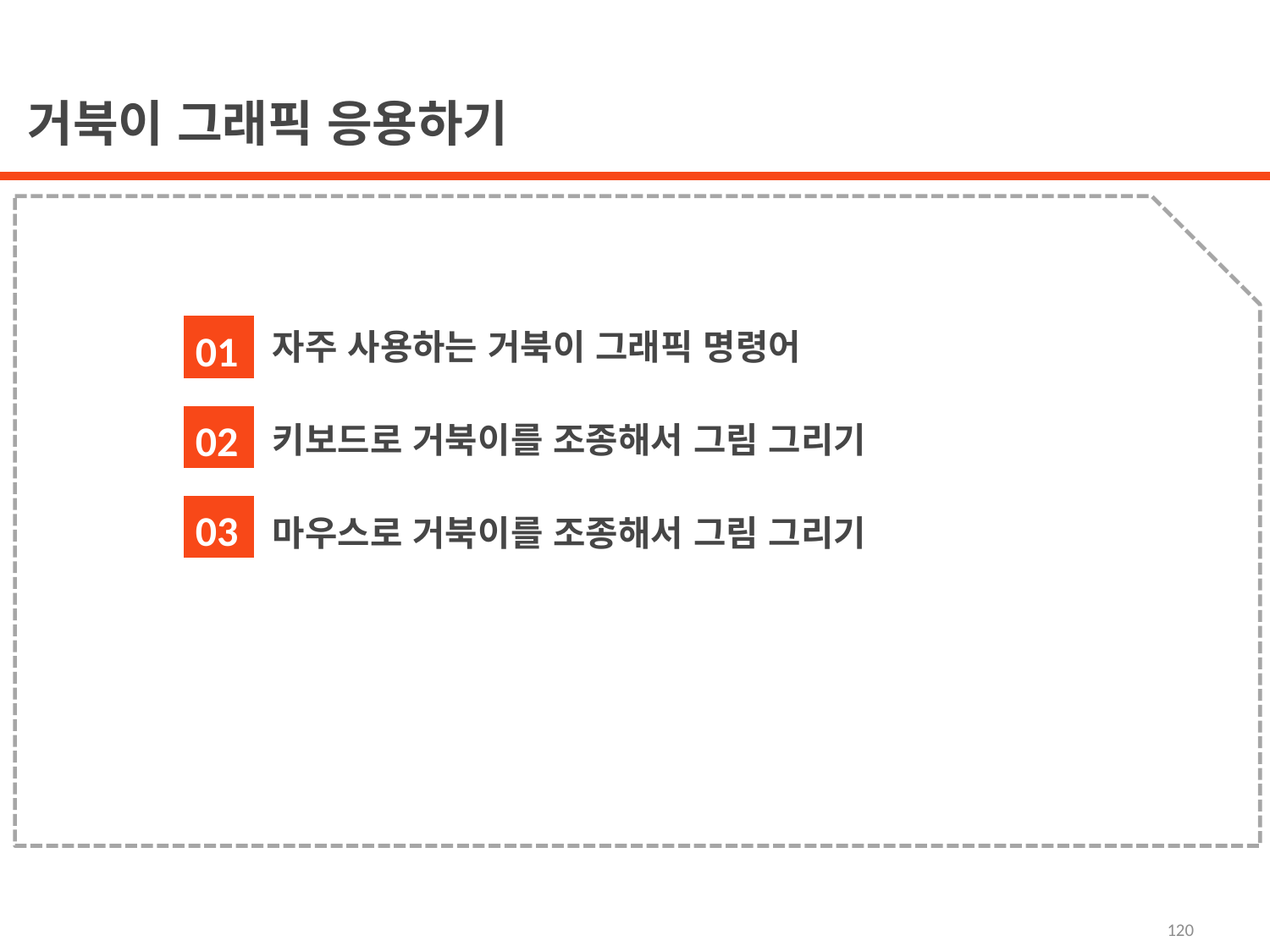

거북이 그래픽 응용하기

자주 사용하는 거북이 그래픽 명령어

키보드로 거북이를 조종해서 그림 그리기

마우스로 거북이를 조종해서 그림 그리기

01

02

03
120